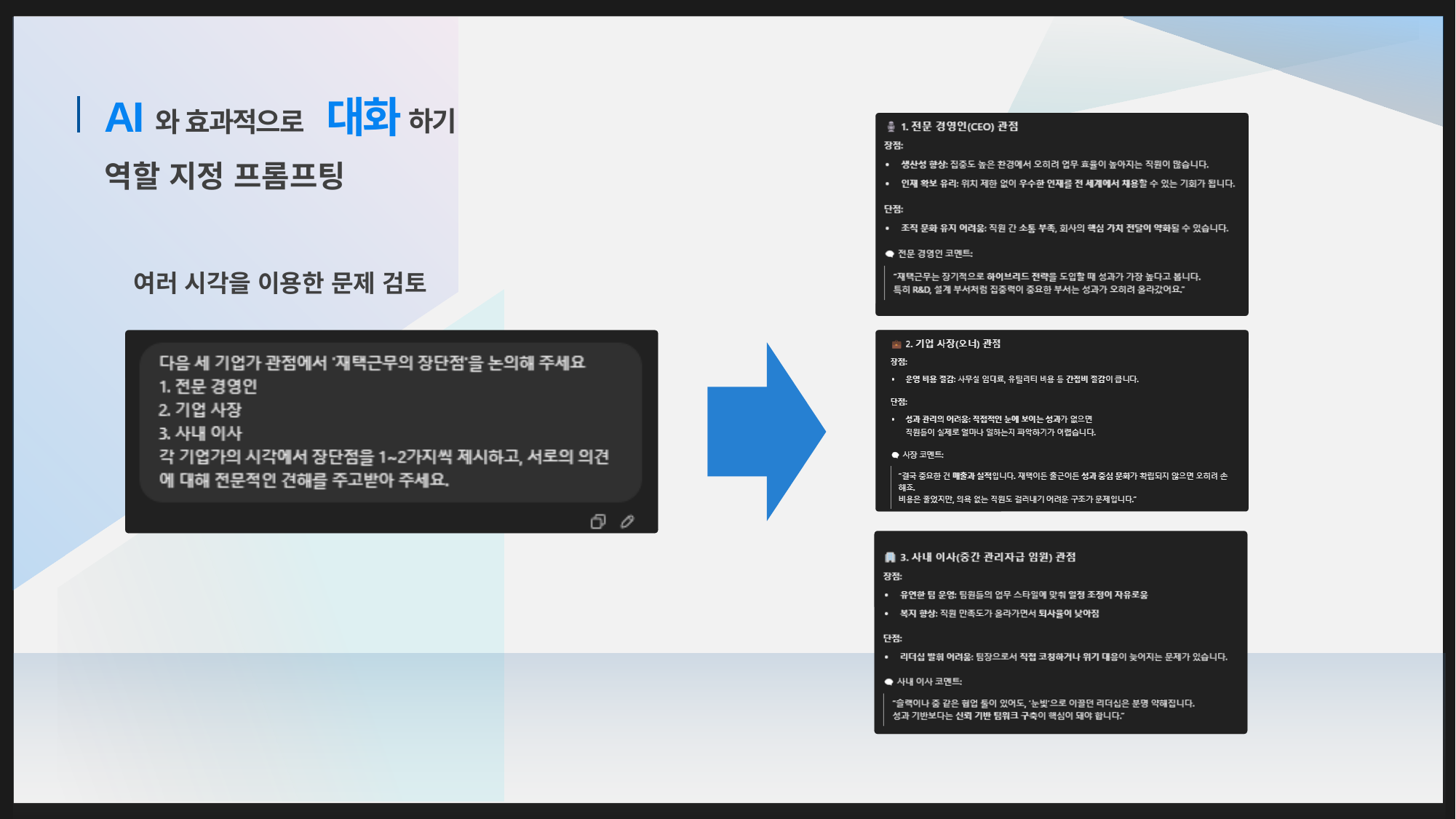

AI
대화
하기
와 효과적으로

역할 지정 프롬프팅
여러 시각을 이용한 문제 검토